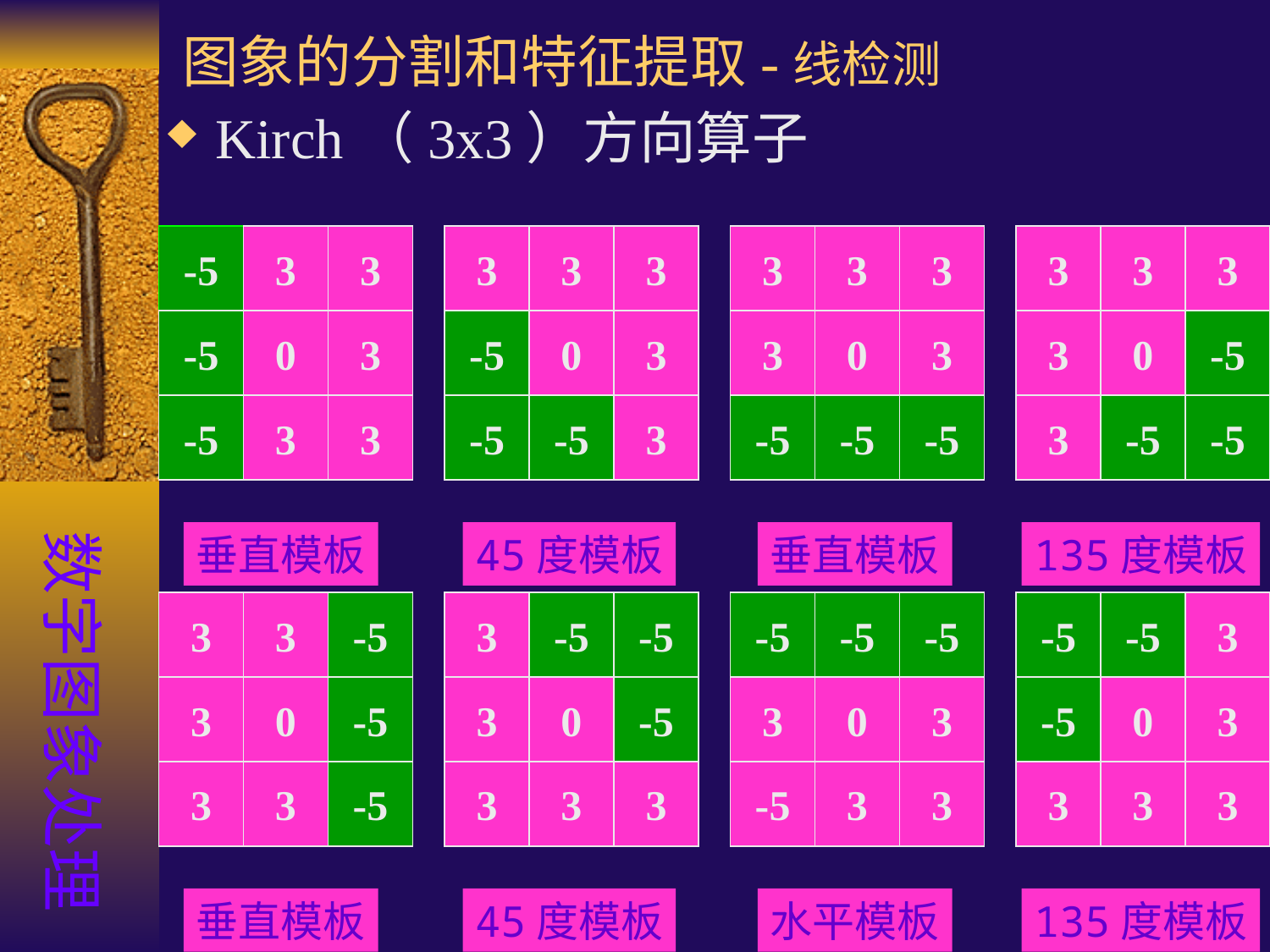

# 图象的分割和特征提取-线检测
Kirch（3x3）方向算子
-5
3
3
-5
0
3
-5
3
3
垂直模板
3
3
3
-5
0
3
-5
-5
3
45度模板
3
3
3
3
0
3
-5
-5
-5
垂直模板
3
3
3
3
0
-5
3
-5
-5
135度模板
数字图象处理
3
3
-5
3
0
-5
3
3
-5
垂直模板
3
-5
-5
3
0
-5
3
3
3
45度模板
-5
-5
-5
3
0
3
-5
3
3
水平模板
-5
-5
3
-5
0
3
3
3
3
135度模板